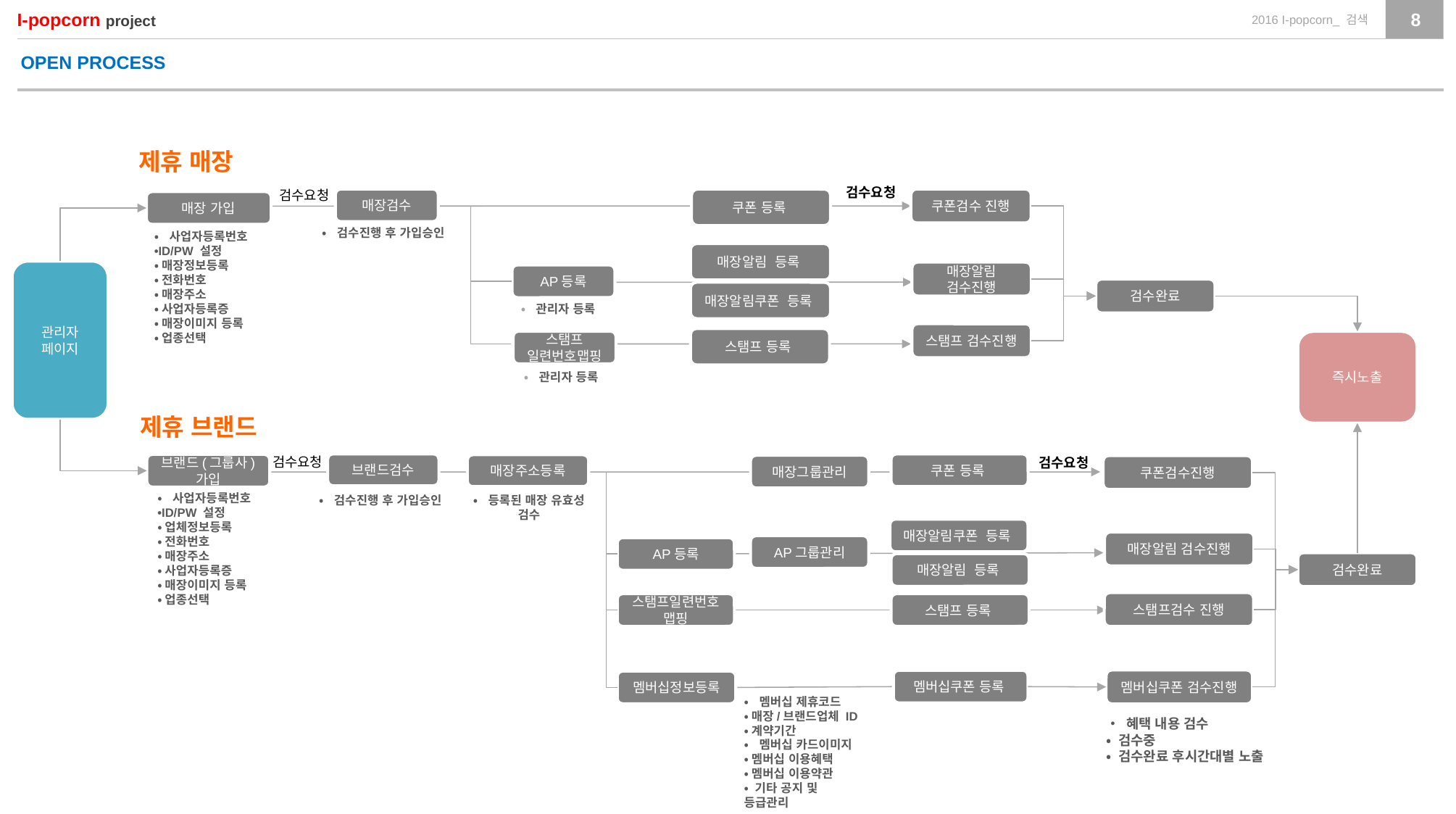

OPEN PROCESS
제휴 매장
검수요청
검수요청
매장검수
쿠폰검수 진행
매장알림
검수진행
스탬프 검수진행
쿠폰 등록
매장 가입
•검수진행 후 가입승인
•사업자등록번호
•ID/PW 설정
•매장정보등록
•전화번호
•매장주소
•사업자등록증
•매장이미지 등록
•업종선택
매장알림  등록
매장알림쿠폰  등록
관리자
페이지
AP등록
검수완료
•관리자 등록
스탬프 등록
스탬프
일련번호맵핑
즉시노출
•관리자 등록
제휴 브랜드
검수요청
검수요청
브랜드검수
쿠폰 등록
브랜드(그룹사) 가입
매장주소등록
매장그룹관리
쿠폰검수진행
•사업자등록번호
•ID/PW 설정
•업체정보등록
•전화번호
•매장주소
•사업자등록증
•매장이미지 등록
•업종선택
•등록된 매장 유효성 검수
•검수진행 후 가입승인
매장알림쿠폰  등록
매장알림 검수진행
AP그룹관리
AP등록
검수완료
매장알림  등록
스탬프검수 진행
스탬프 등록
스탬프일련번호맵핑
멤버십쿠폰 검수진행
멤버십쿠폰 등록
멤버십정보등록
•멤버십 제휴코드
•매장/브랜드업체 ID
•계약기간
• 혜택 내용 검수
• 검수중
• 검수완료 후시간대별 노출
•멤버십 카드이미지
•멤버십 이용혜택
•멤버십 이용약관
• 기타 공지 및 등급관리